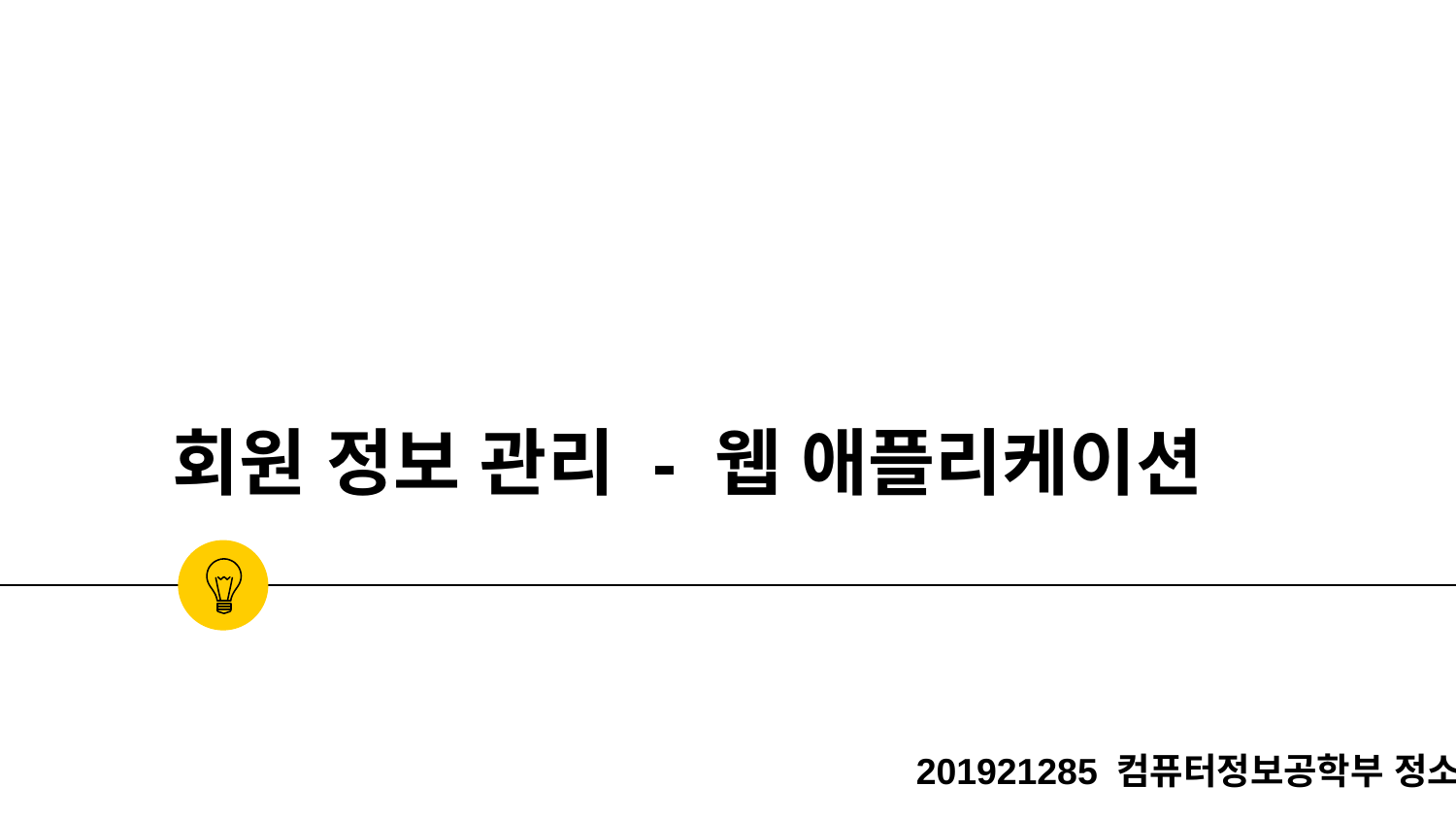

# 회원 정보 관리 - 웹 애플리케이션

201921285 컴퓨터정보공학부 정소희